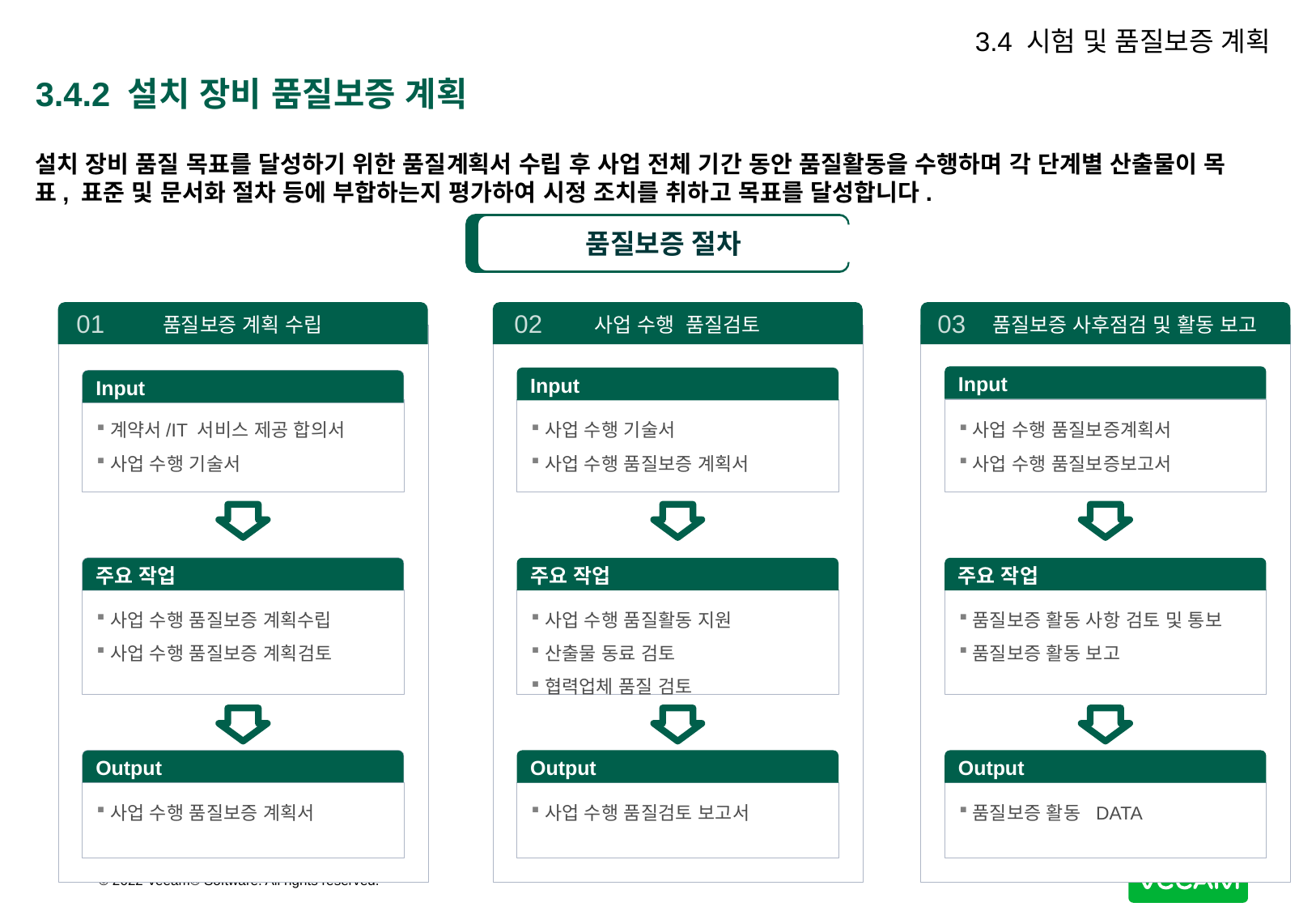

3.4 시험 및 품질보증 계획
# 3.4.2 설치 장비 품질보증 계획
설치 장비 품질 목표를 달성하기 위한 품질계획서 수립 후 사업 전체 기간 동안 품질활동을 수행하며 각 단계별 산출물이 목표, 표준 및 문서화 절차 등에 부합하는지 평가하여 시정 조치를 취하고 목표를 달성합니다.

품질보증 절차
01
02
03
품질보증 계획 수립
사업 수행  품질검토
      품질보증 사후점검 및 활동 보고
Input
Input
Input
계약서/IT 서비스 제공 합의서
사업 수행 기술서
사업 수행 기술서
사업 수행 품질보증 계획서
사업 수행 품질보증계획서
사업 수행 품질보증보고서

주요 작업
주요 작업
주요 작업
사업 수행 품질보증 계획수립
사업 수행 품질보증 계획검토 및 승인
사업 수행 품질활동 지원
산출물 동료 검토
협력업체 품질 검토
품질보증 활동 사항 검토 및 통보
품질보증 활동 보고

Output
Output
Output
사업 수행 품질보증 계획서
사업 수행 품질검토 보고서
품질보증 활동  DATA